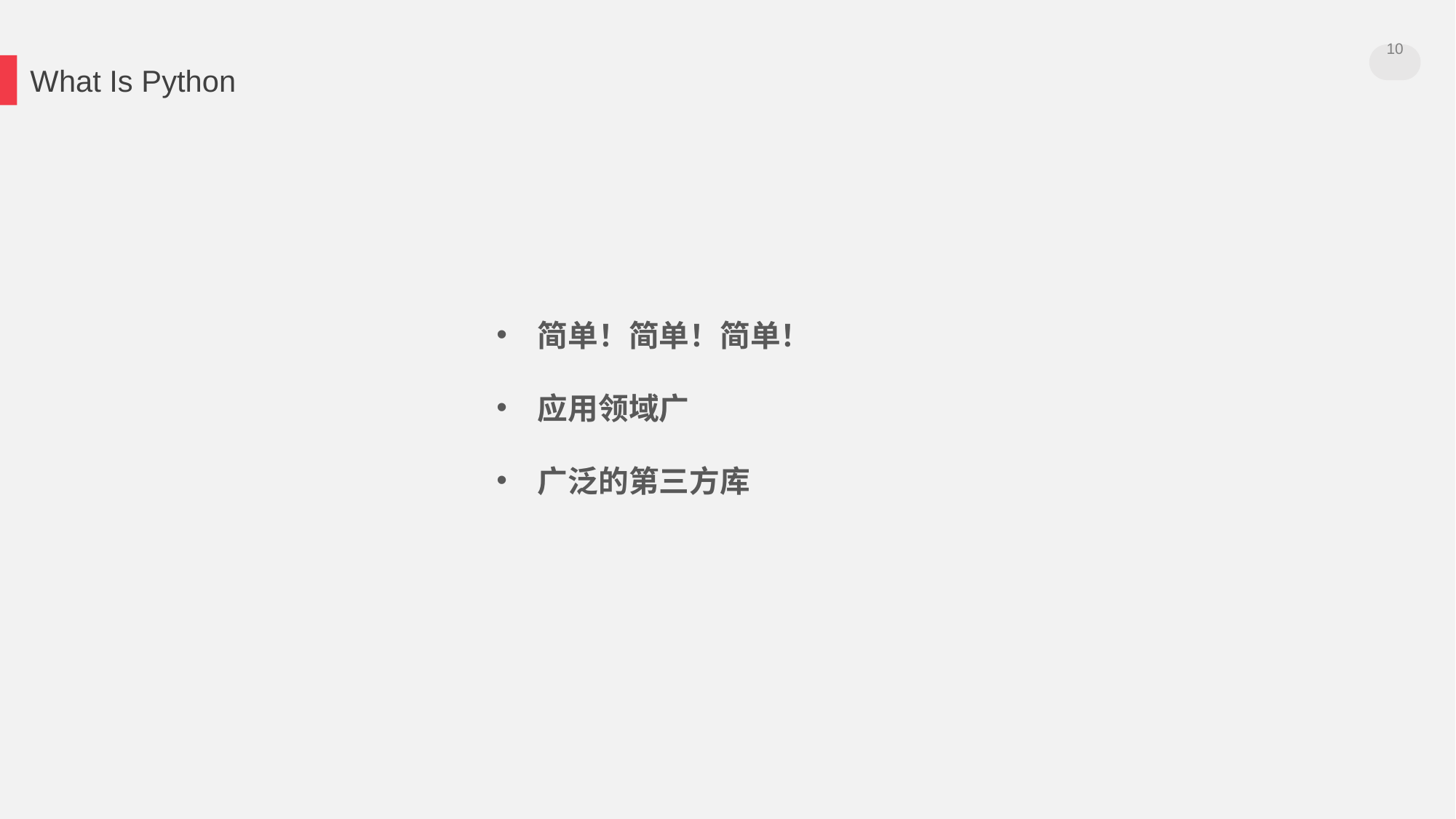

10
What Is Python
简单！简单！简单！
应用领域广
广泛的第三方库